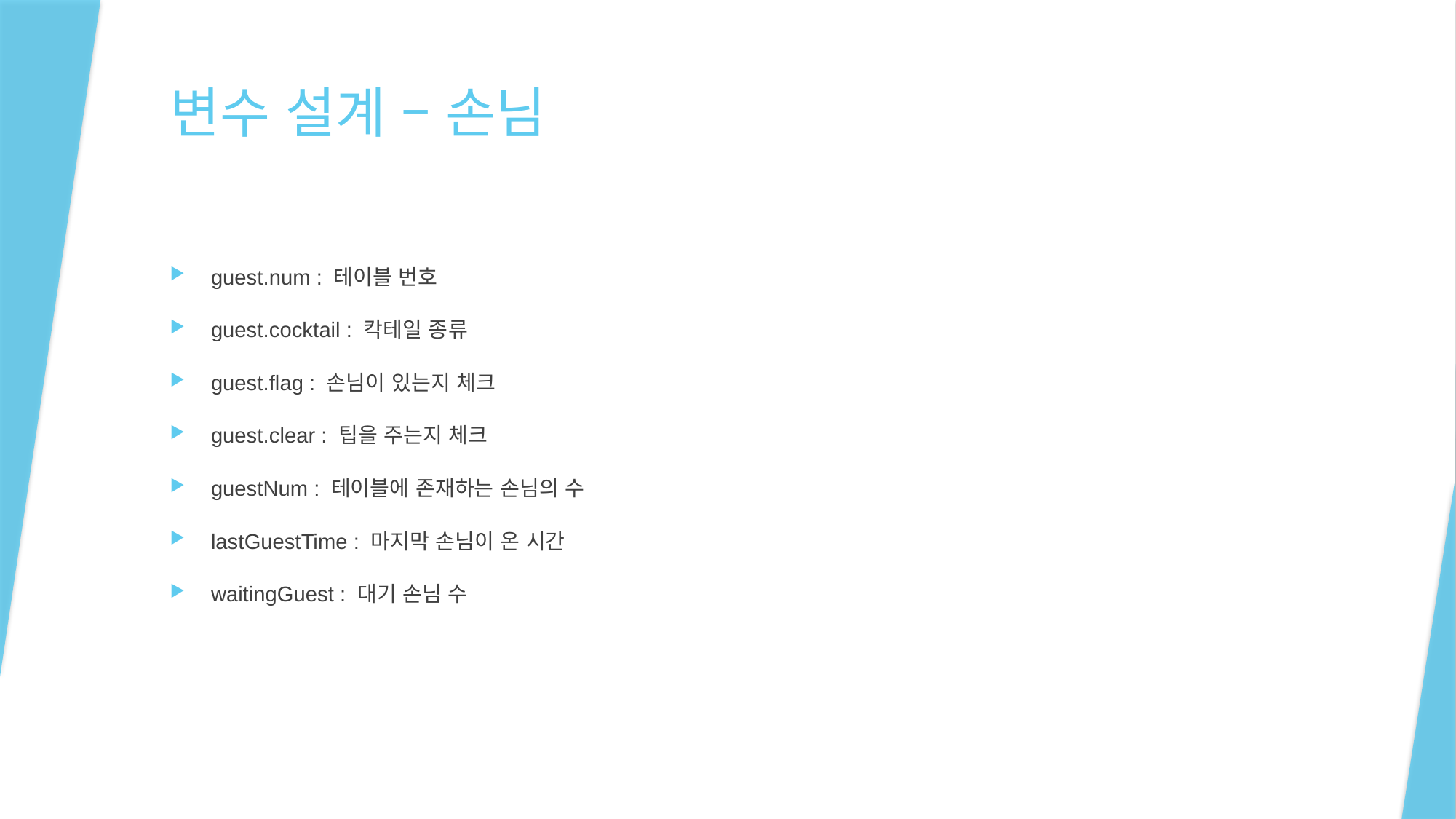

# 변수 설계 – 손님
guest.num : 테이블 번호
guest.cocktail : 칵테일 종류
guest.flag : 손님이 있는지 체크
guest.clear : 팁을 주는지 체크
guestNum : 테이블에 존재하는 손님의 수
lastGuestTime : 마지막 손님이 온 시간
waitingGuest : 대기 손님 수